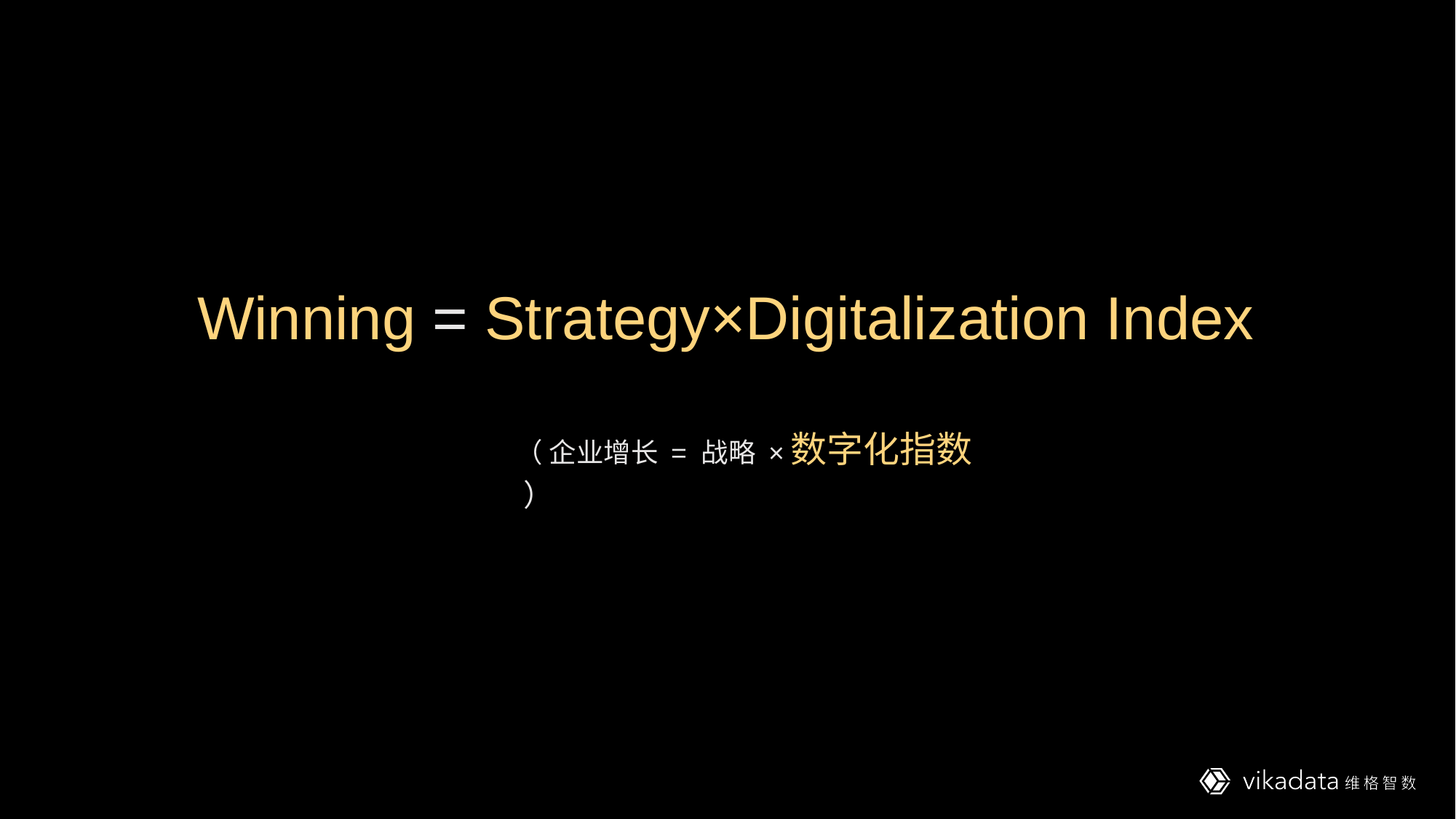

Winning = Strategy×Digitalization Index
（ 企业增长 = 战略 ×数字化指数 ）